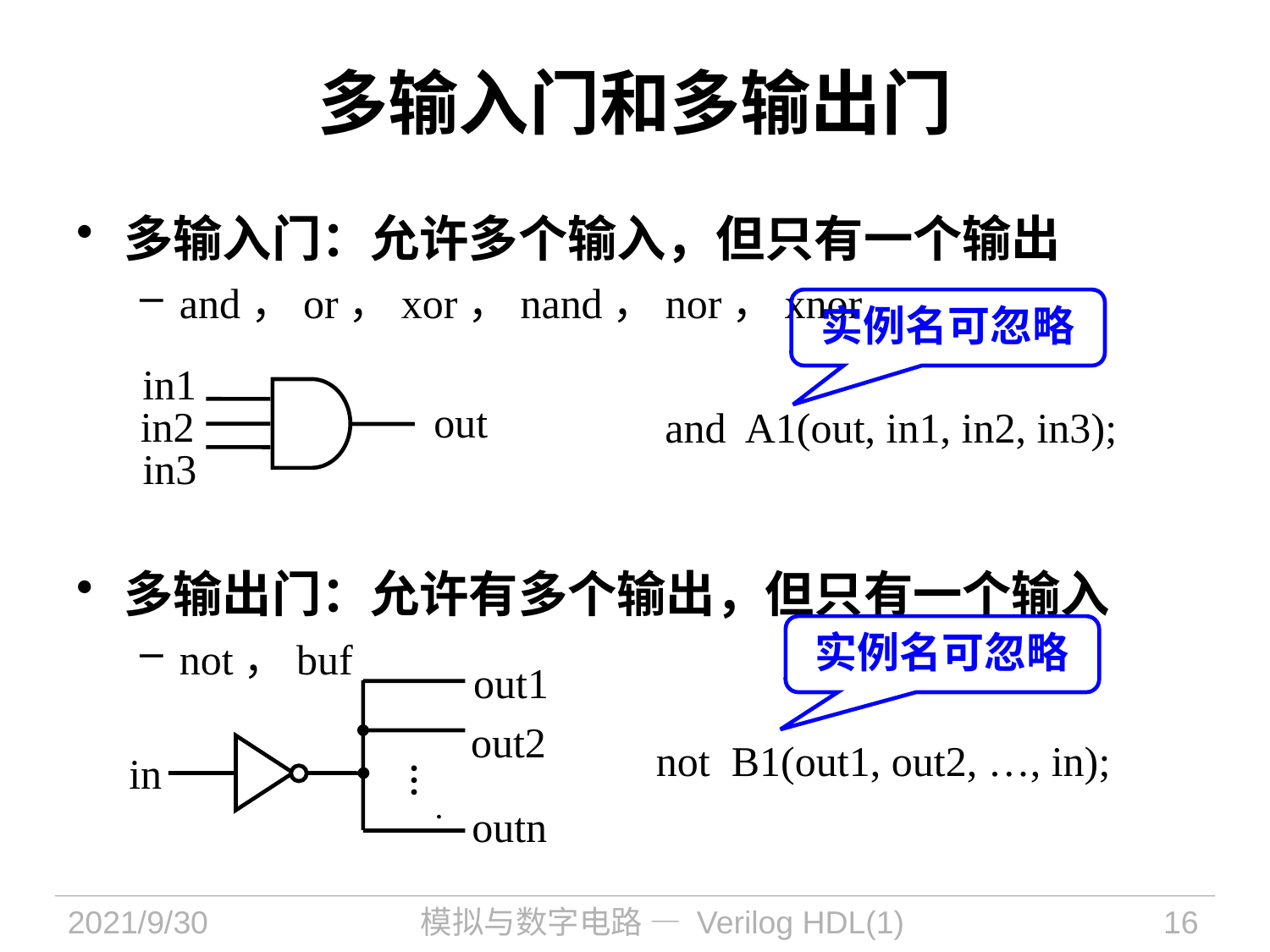

# 多输入门和多输出门
多输入门：允许多个输入，但只有一个输出
and，or，xor，nand，nor，xnor

多输出门：允许有多个输出，但只有一个输入
not，buf
实例名可忽略
in1

out

in2

in3

and  A1(out, in1, in2, in3);
实例名可忽略
out1

out2

…

in

outn

not  B1(out1, out2, …, in);

2021/9/30
模拟与数字电路 — Verilog HDL(1)
16